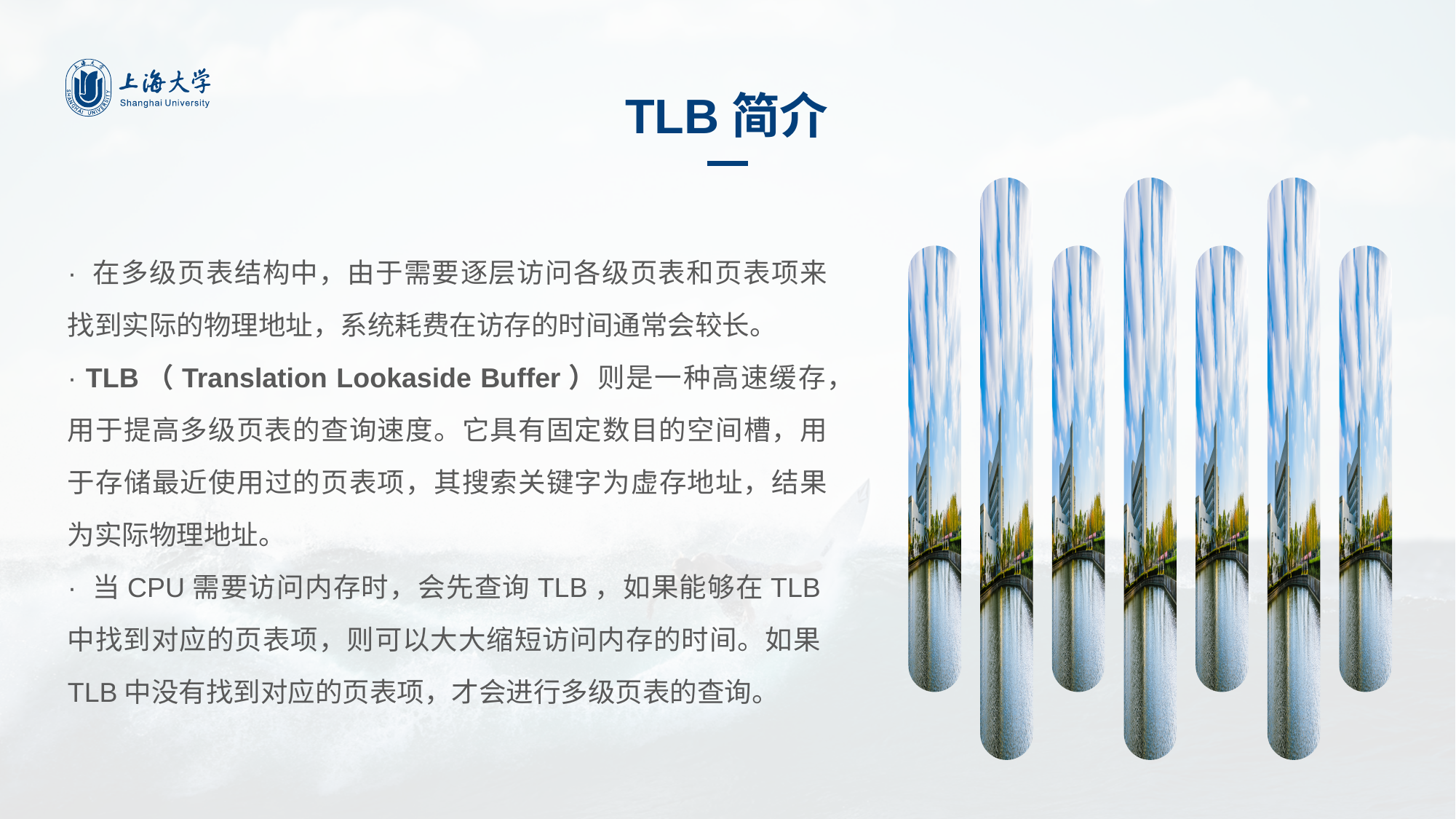

TLB简介

· 在多级页表结构中，由于需要逐层访问各级页表和页表项来找到实际的物理地址，系统耗费在访存的时间通常会较长。
· TLB（Translation Lookaside Buffer）则是一种高速缓存，用于提高多级页表的查询速度。它具有固定数目的空间槽，用于存储最近使用过的页表项，其搜索关键字为虚存地址，结果为实际物理地址。
· 当CPU需要访问内存时，会先查询TLB，如果能够在TLB中找到对应的页表项，则可以大大缩短访问内存的时间。如果TLB中没有找到对应的页表项，才会进行多级页表的查询。